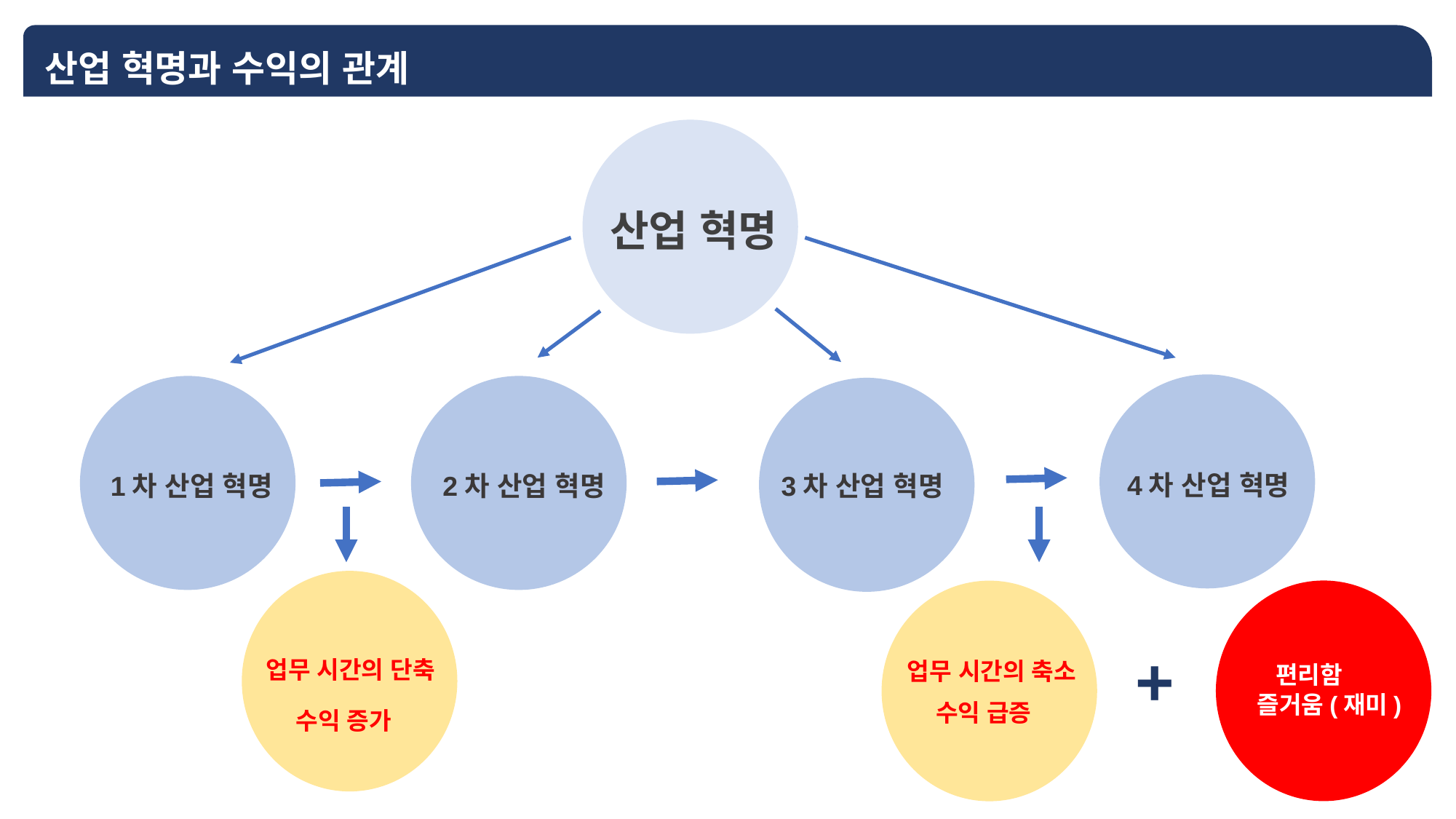

산업 혁명과 수익의 관계

산업 혁명

4차 산업 혁명
1차 산업 혁명
2차 산업 혁명
3차 산업 혁명
01

+
업무 시간의 단축
업무 시간의 축소
    편리함
 즐거움(재미)
수익 급증
수익 증가